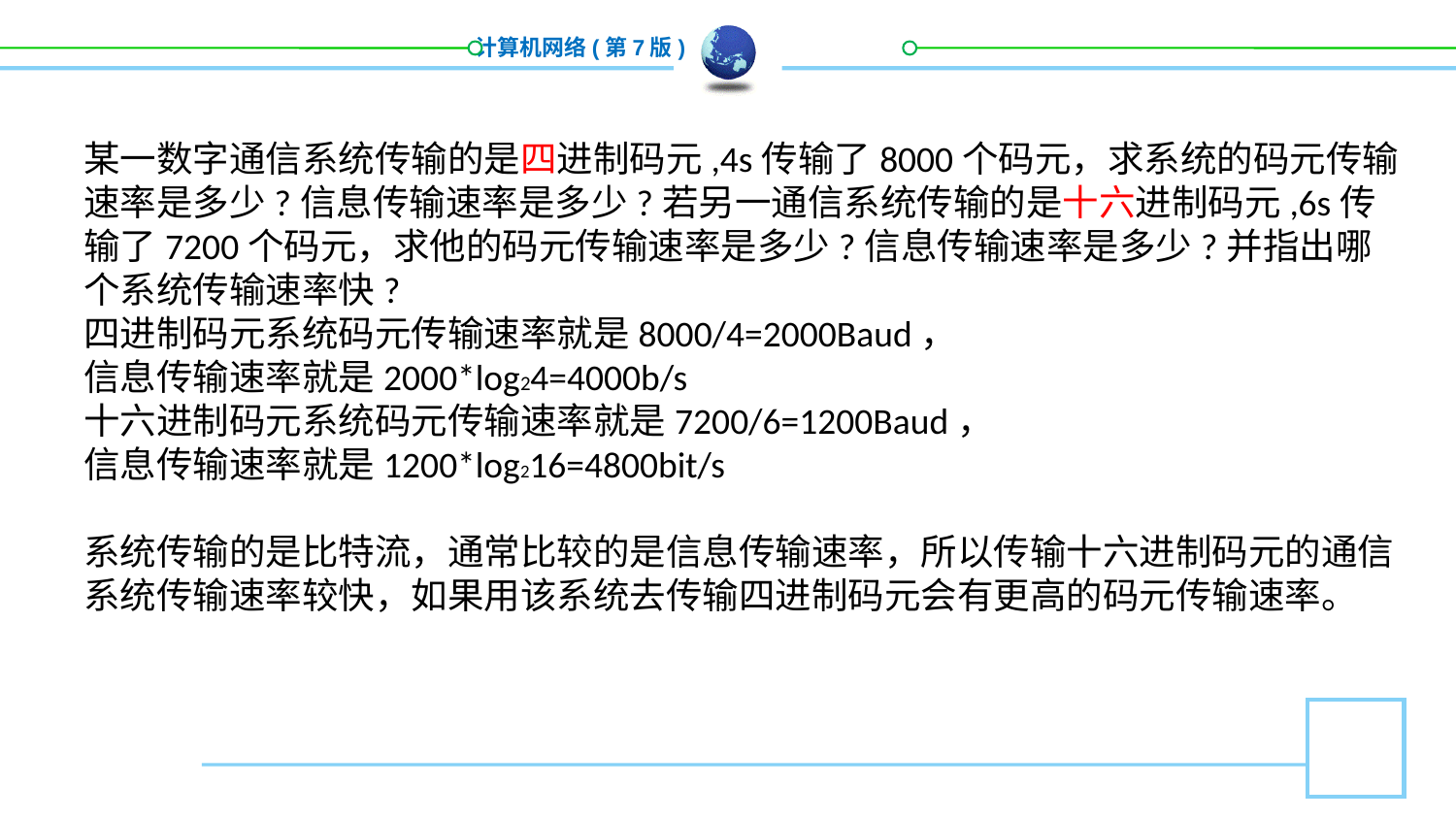

某一数字通信系统传输的是四进制码元,4s传输了8000个码元，求系统的码元传输速率是多少?信息传输速率是多少?若另一通信系统传输的是十六进制码元,6s传输了7200个码元，求他的码元传输速率是多少?信息传输速率是多少?并指出哪个系统传输速率快?
四进制码元系统码元传输速率就是8000/4=2000Baud，
信息传输速率就是2000*log24=4000b/s
十六进制码元系统码元传输速率就是7200/6=1200Baud，
信息传输速率就是1200*log216=4800bit/s

系统传输的是比特流，通常比较的是信息传输速率，所以传输十六进制码元的通信系统传输速率较快，如果用该系统去传输四进制码元会有更高的码元传输速率。